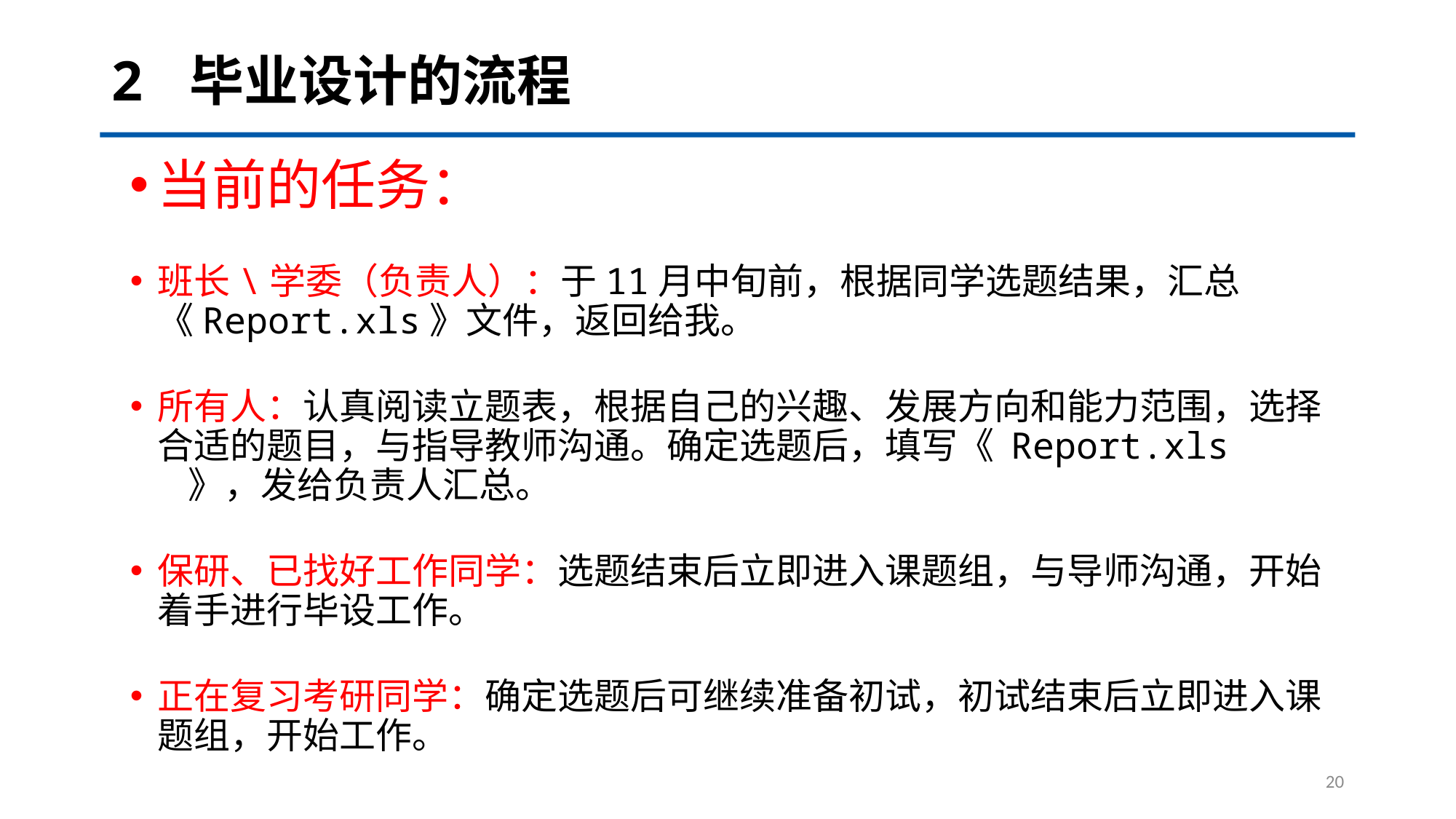

# 2 毕业设计的流程
当前的任务：

班长\学委（负责人）：于11月中旬前，根据同学选题结果，汇总《Report.xls》文件，返回给我。

所有人：认真阅读立题表，根据自己的兴趣、发展方向和能力范围，选择合适的题目，与指导教师沟通。确定选题后，填写《 Report.xls 》，发给负责人汇总。

保研、已找好工作同学：选题结束后立即进入课题组，与导师沟通，开始着手进行毕设工作。

正在复习考研同学：确定选题后可继续准备初试，初试结束后立即进入课题组，开始工作。
20